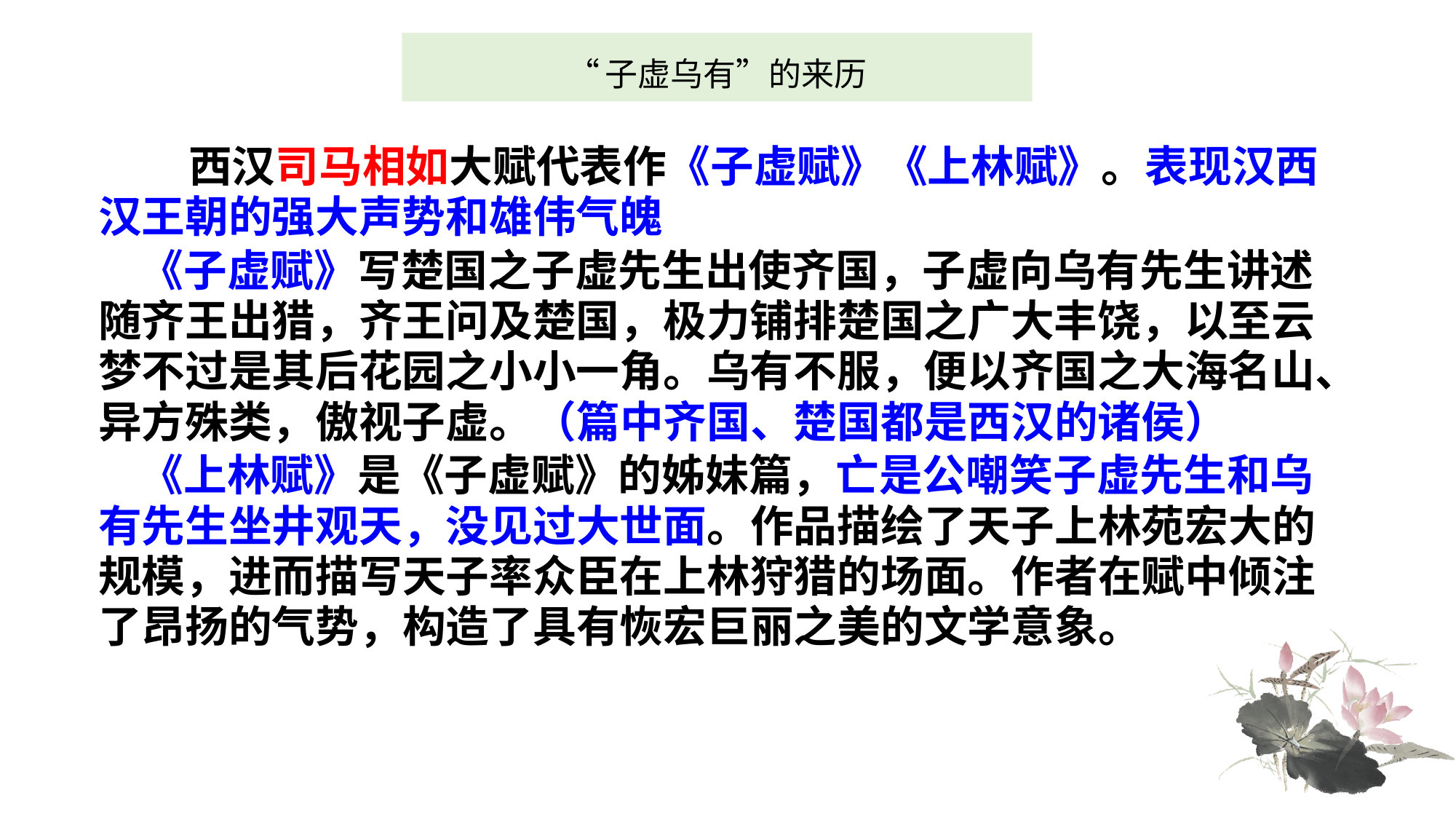

# “子虚乌有”的来历
          西汉司马相如大赋代表作《子虚赋》《上林赋》。表现汉西汉王朝的强大声势和雄伟气魄
   《子虚赋》写楚国之子虚先生出使齐国，子虚向乌有先生讲述随齐王出猎，齐王问及楚国，极力铺排楚国之广大丰饶，以至云梦不过是其后花园之小小一角。乌有不服，便以齐国之大海名山、异方殊类，傲视子虚。（篇中齐国、楚国都是西汉的诸侯）
   《上林赋》是《子虚赋》的姊妹篇，亡是公嘲笑子虚先生和乌有先生坐井观天，没见过大世面。作品描绘了天子上林苑宏大的规模，进而描写天子率众臣在上林狩猎的场面。作者在赋中倾注了昂扬的气势，构造了具有恢宏巨丽之美的文学意象。